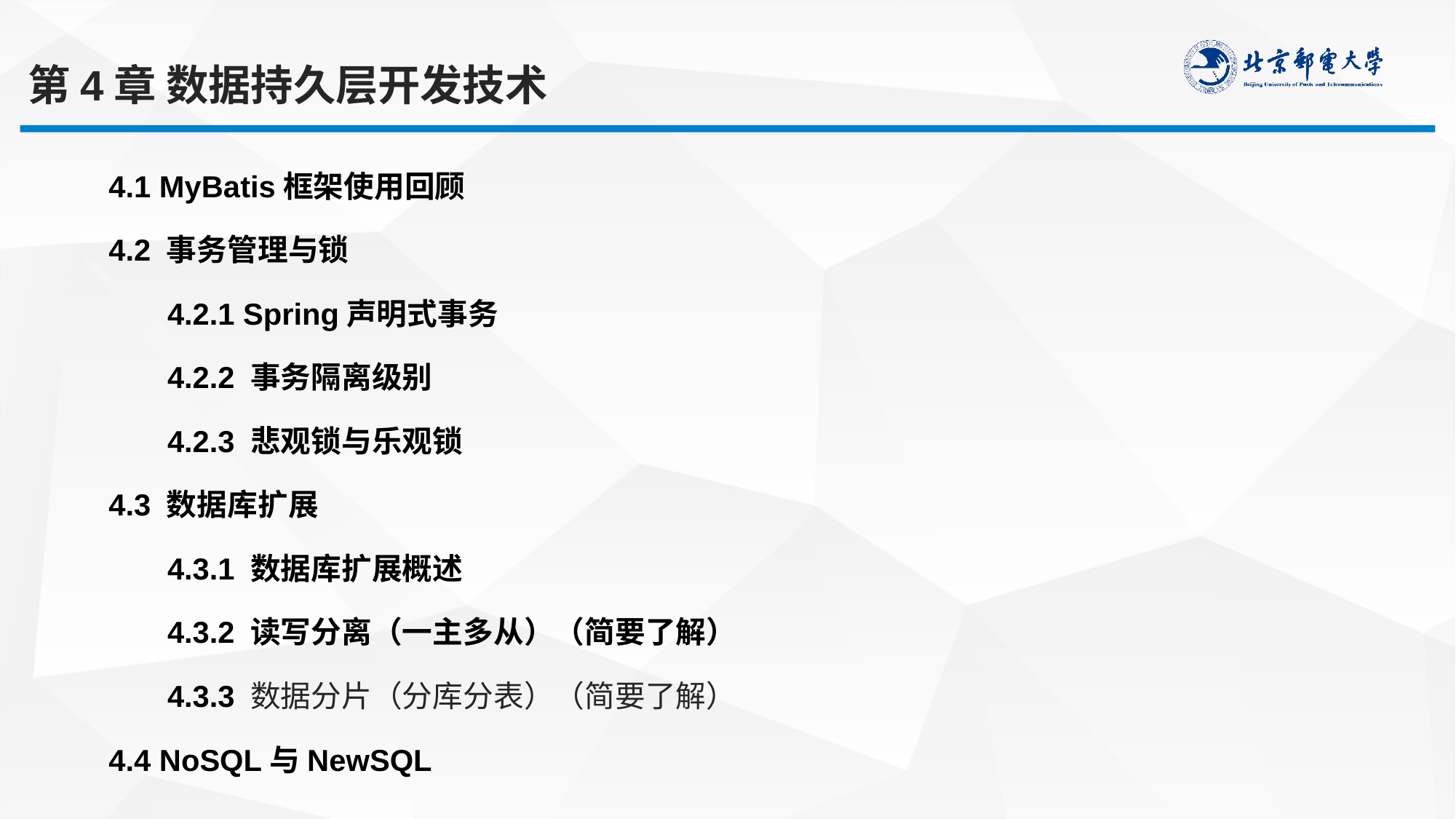

第4章 数据持久层开发技术

4.1 MyBatis框架使用回顾
4.2 事务管理与锁
       4.2.1 Spring声明式事务
       4.2.2 事务隔离级别
       4.2.3 悲观锁与乐观锁
4.3 数据库扩展
       4.3.1 数据库扩展概述
       4.3.2 读写分离（一主多从）（简要了解）
       4.3.3 数据分片（分库分表）（简要了解）
4.4 NoSQL与NewSQL